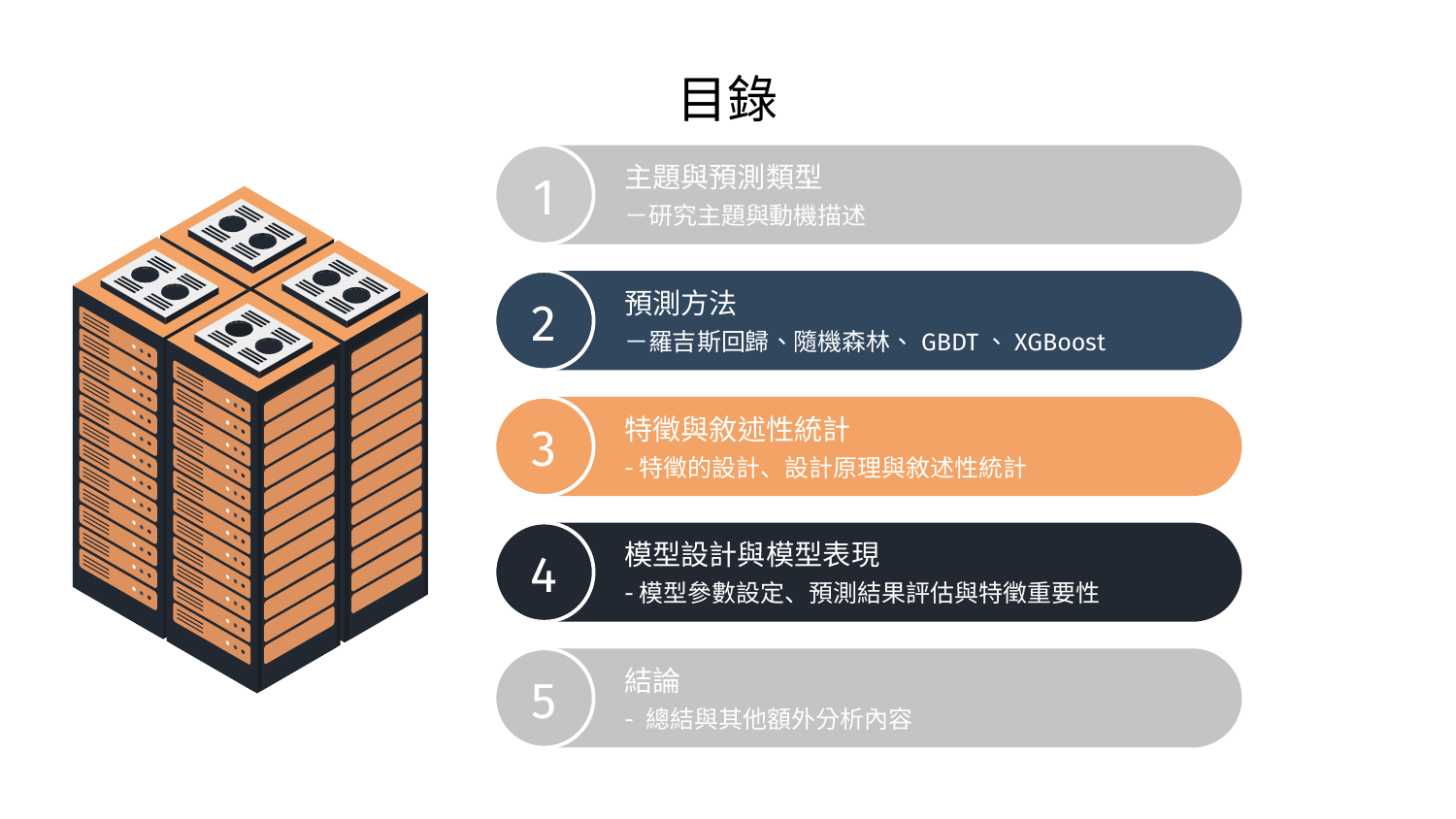

目錄

1
主題與預測類型

－研究主題與動機描述

預測方法

2

－羅吉斯回歸、隨機森林、GBDT、XGBoost

3
特徵與敘述性統計

-特徵的設計、設計原理與敘述性統計

模型設計與模型表現

4

-模型參數設定、預測結果評估與特徵重要性

結論

5

- 總結與其他額外分析內容